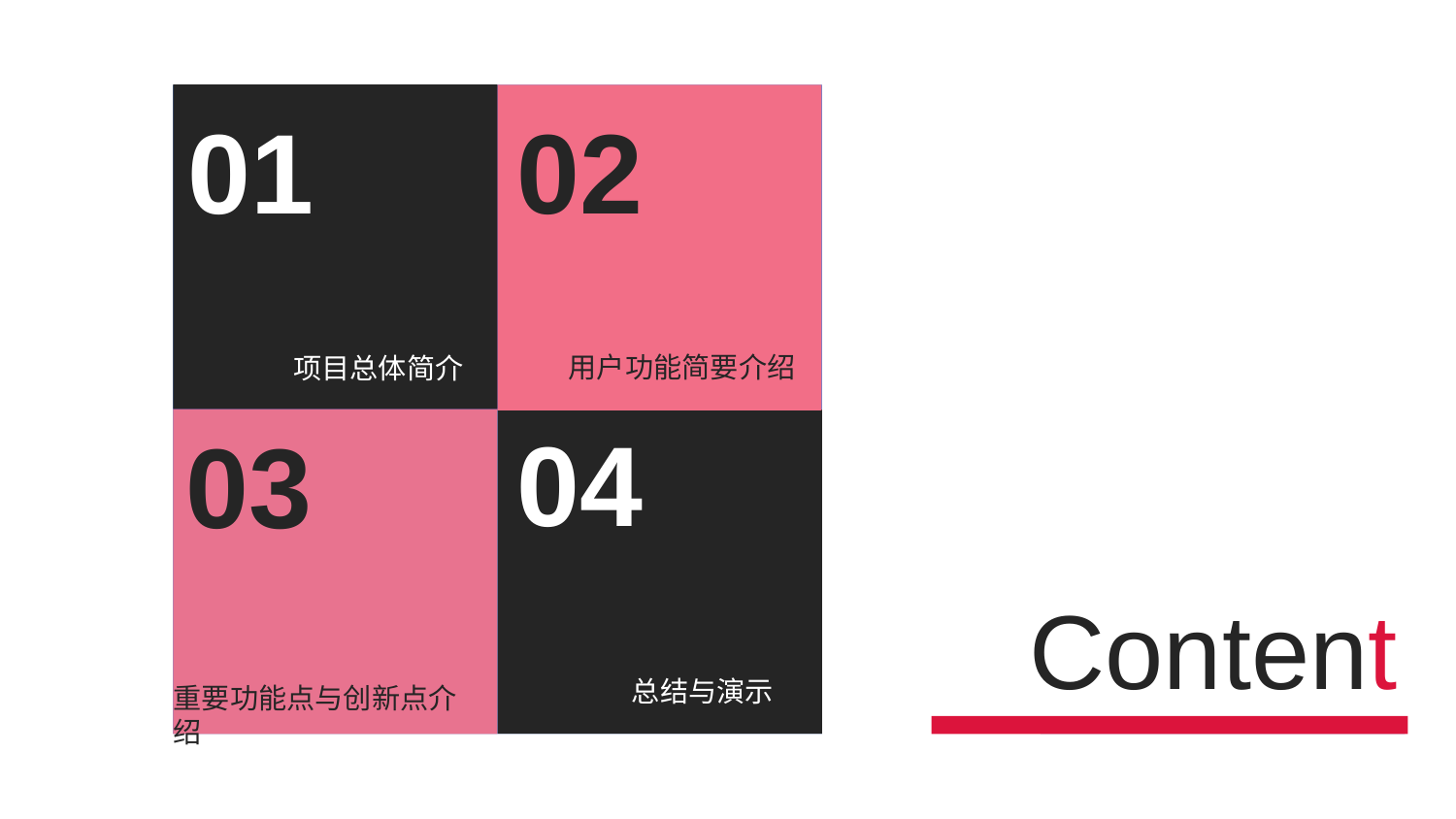

01
02

项目总体简介
用户功能简要介绍
04
03

总结与演示
Content
重要功能点与创新点介绍